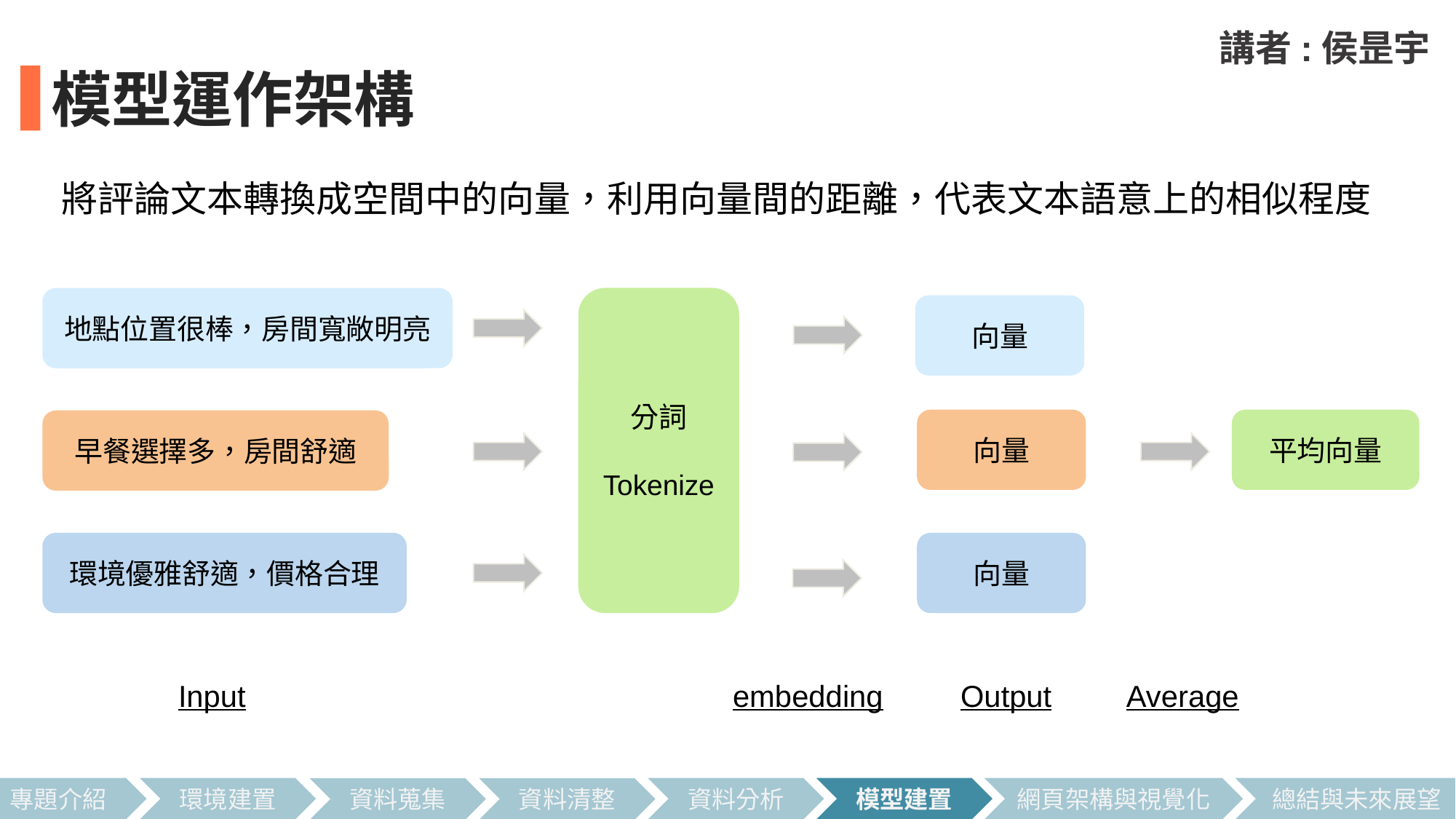

講者:侯昰宇
模型運作架構

將評論文本轉換成空間中的向量，利用向量間的距離，代表文本語意上的相似程度

地點位置很棒，房間寬敞明亮
分詞

Tokenize
向量

向量
平均向量
早餐選擇多，房間舒適

向量
環境優雅舒適，價格合理

Input
Output
Average
embedding
總結與未來展望
專題介紹
環境建置
資料分析
模型建置
網頁架構與視覺化
資料蒐集
資料清整